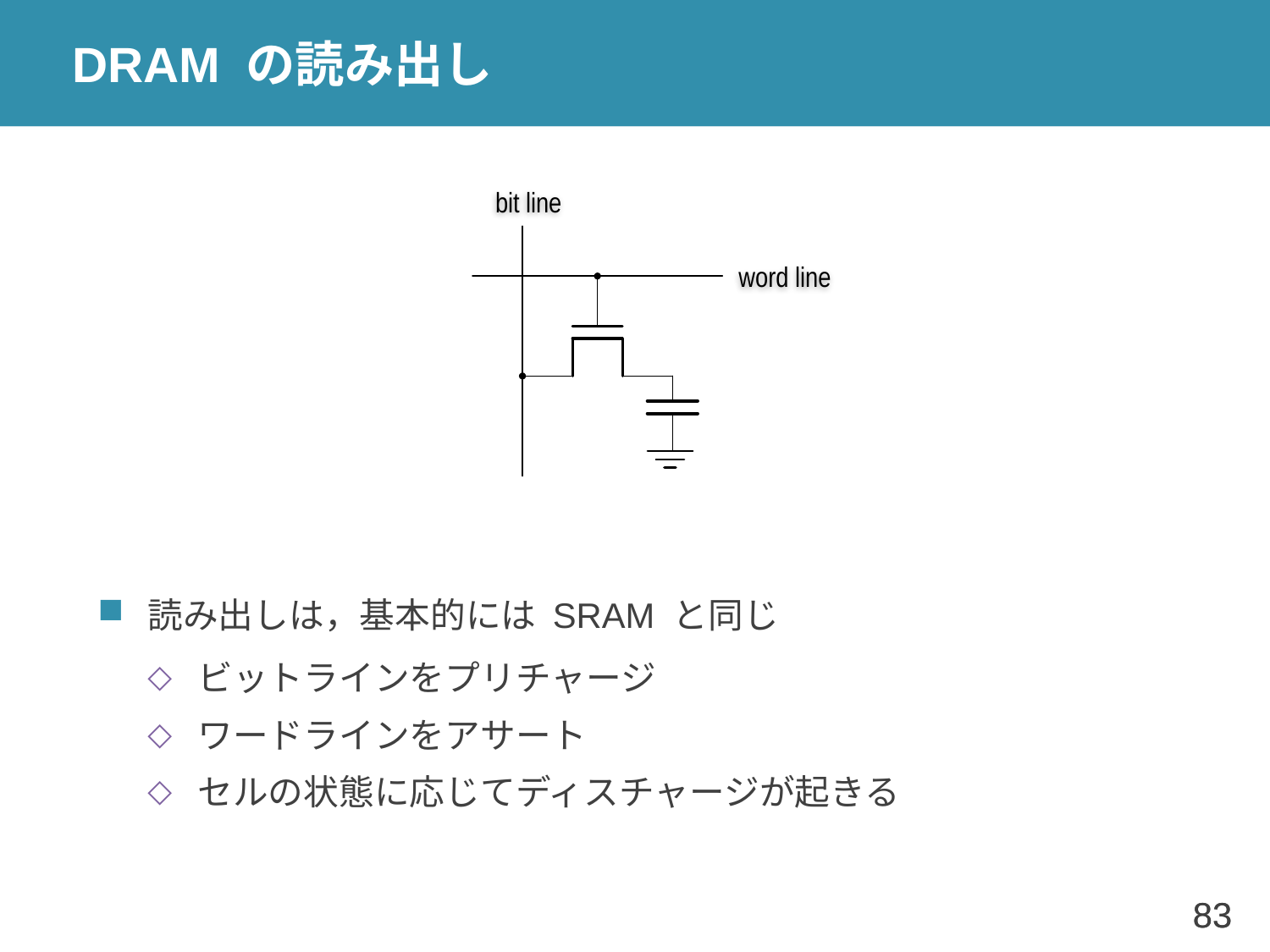

# DRAM の読み出し
bit line
word line
読み出しは，基本的には SRAM と同じ
ビットラインをプリチャージ
ワードラインをアサート
セルの状態に応じてディスチャージが起きる